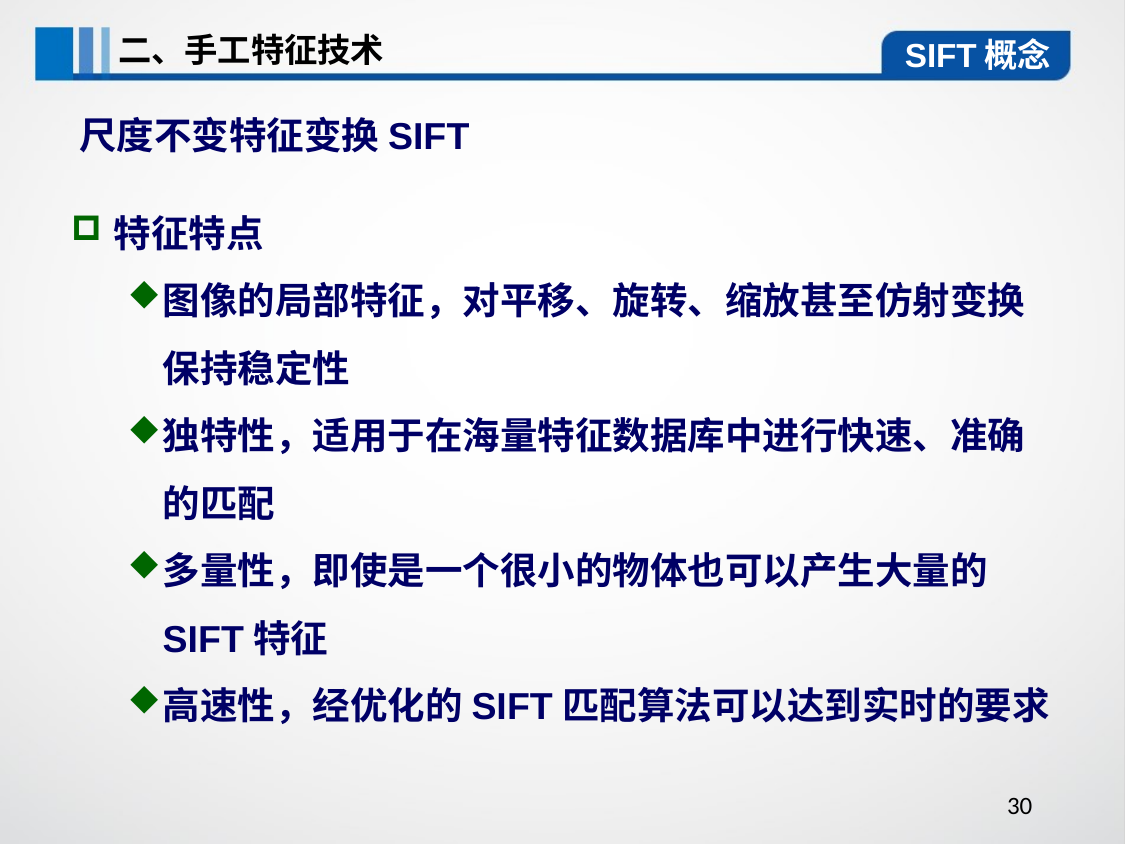

二、手工特征技术
SIFT概念
尺度不变特征变换SIFT
特征特点
图像的局部特征，对平移、旋转、缩放甚至仿射变换保持稳定性
独特性，适用于在海量特征数据库中进行快速、准确的匹配
多量性，即使是一个很小的物体也可以产生大量的SIFT特征
高速性，经优化的SIFT匹配算法可以达到实时的要求
30